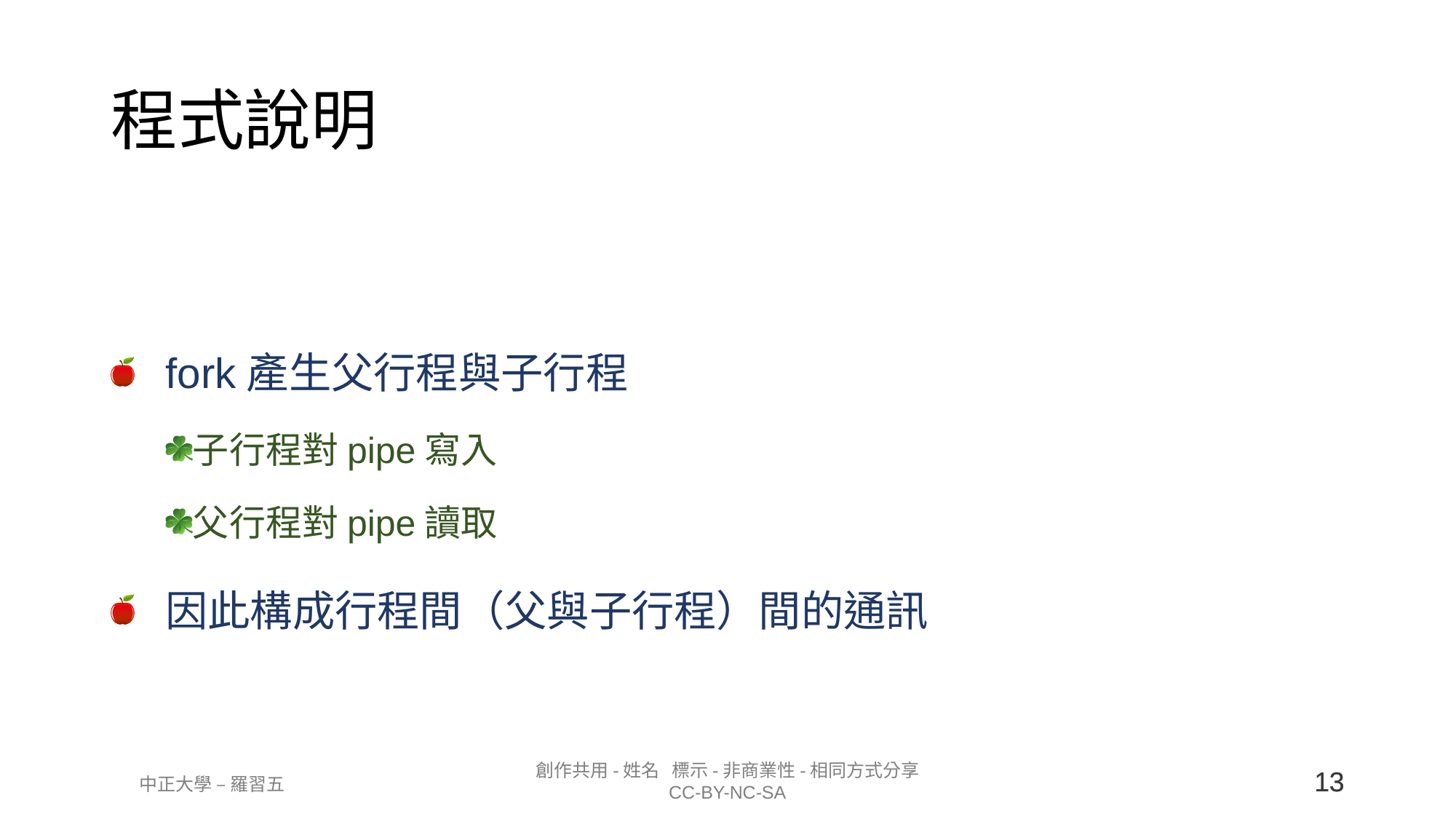

# 程式說明
fork產生父行程與子行程
子行程對pipe寫入
父行程對pipe讀取
因此構成行程間（父與子行程）間的通訊